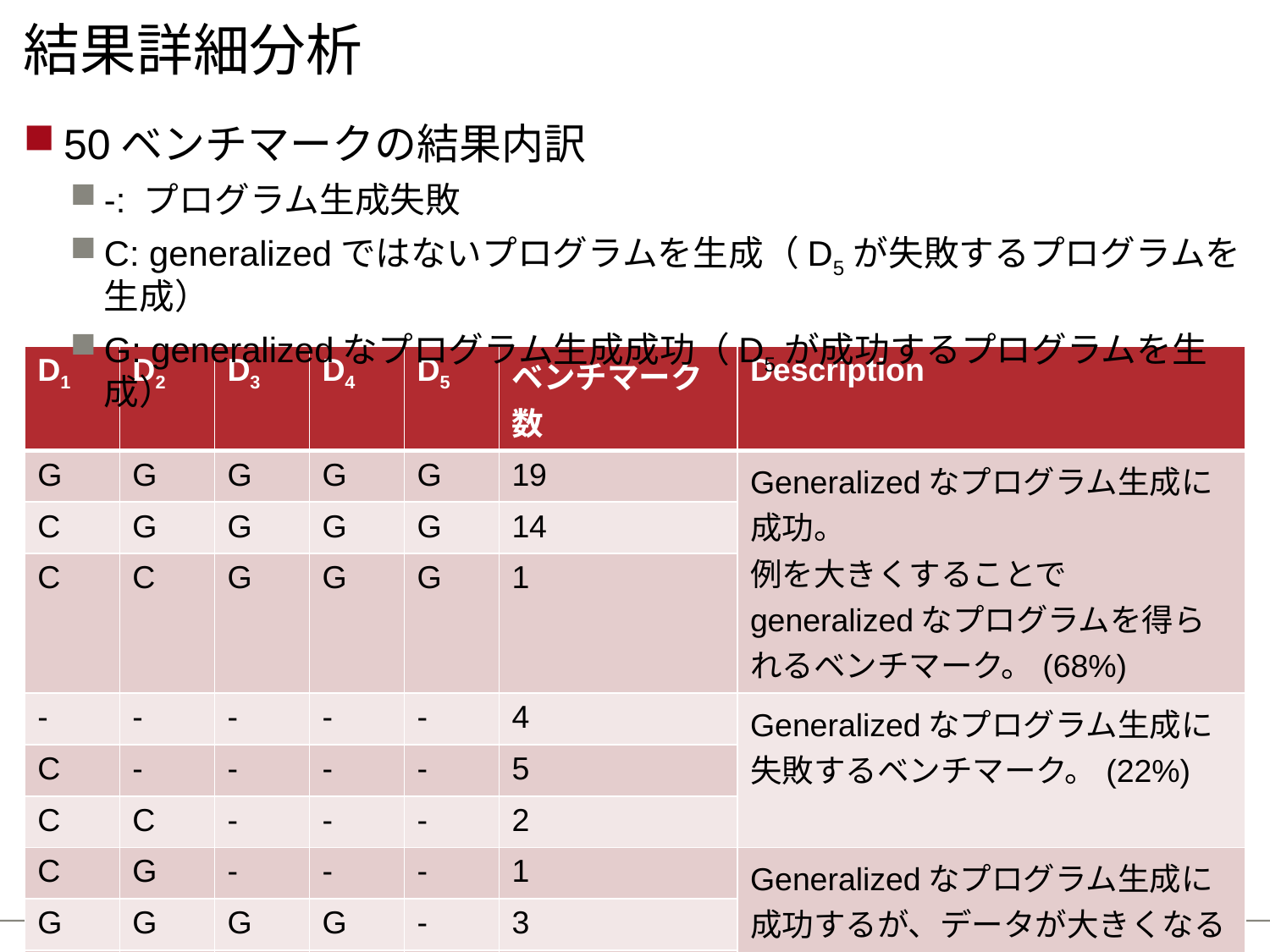

# 結果詳細分析
50ベンチマークの結果内訳
-: プログラム生成失敗
C: generalizedではないプログラムを生成（D5が失敗するプログラムを生成）
G: generalizedなプログラム生成成功（D5が成功するプログラムを生成）
| D1 | D2 | D3 | D4 | D5 | ベンチマーク数 | Description |
| --- | --- | --- | --- | --- | --- | --- |
| G | G | G | G | G | 19 | Generalizedなプログラム生成に成功。 例を大きくすることでgeneralizedなプログラムを得られるベンチマーク。(68%) |
| C | G | G | G | G | 14 |  |
| C | C | G | G | G | 1 |  |
| - | - | - | - | - | 4 | Generalizedなプログラム生成に失敗するベンチマーク。(22%) |
| C | - | - | - | - | 5 |  |
| C | C | - | - | - | 2 |  |
| C | G | - | - | - | 1 | Generalizedなプログラム生成に成功するが、データが大きくなると、失敗するベンチマーク。(10%) |
| G | G | G | G | - | 3 |  |
| C | G | G | G | - | 1 |  |
2